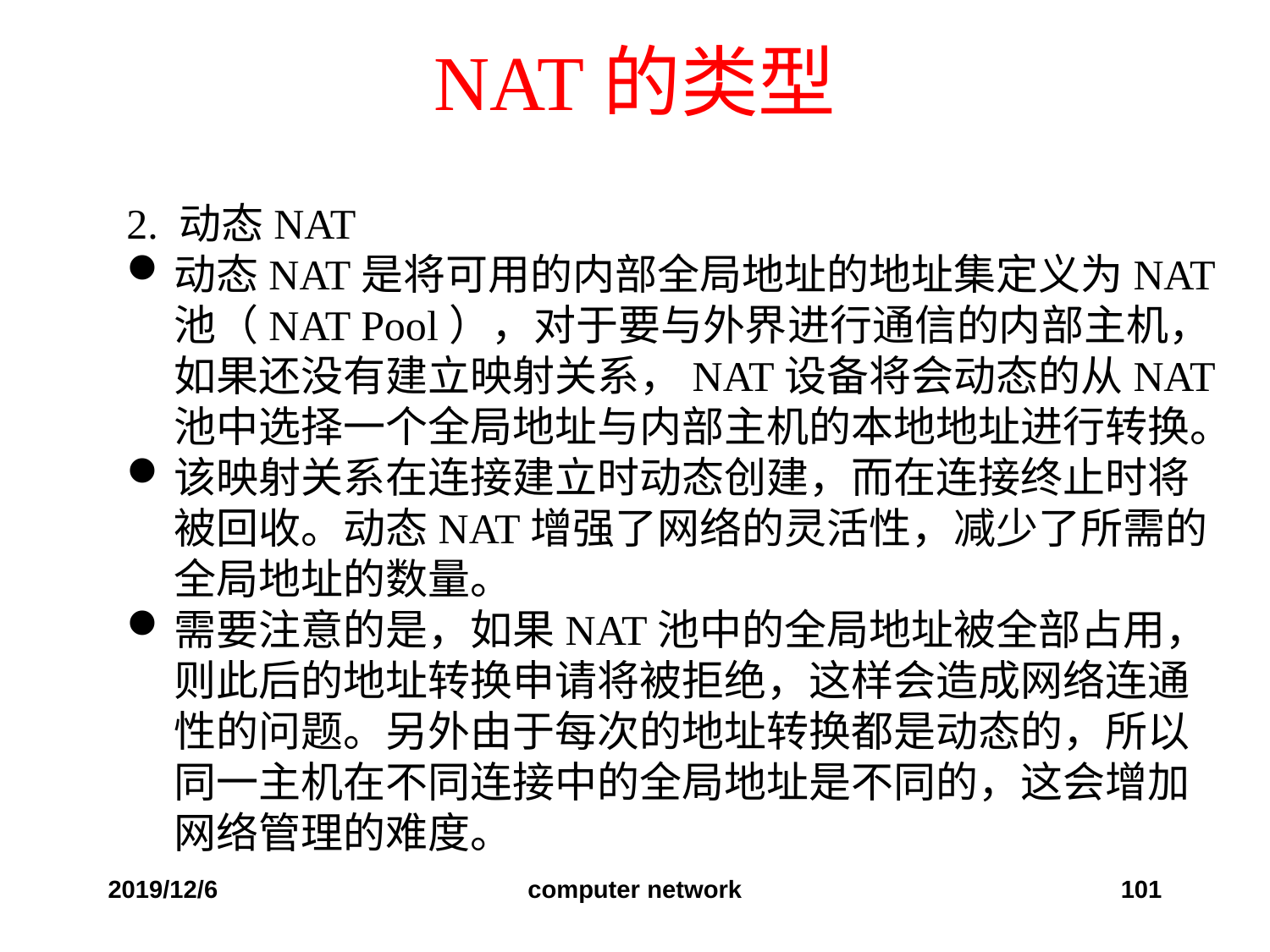

# NAT的类型
2. 动态NAT
动态NAT是将可用的内部全局地址的地址集定义为NAT池（NAT Pool），对于要与外界进行通信的内部主机，如果还没有建立映射关系，NAT设备将会动态的从NAT池中选择一个全局地址与内部主机的本地地址进行转换。
该映射关系在连接建立时动态创建，而在连接终止时将被回收。动态NAT增强了网络的灵活性，减少了所需的全局地址的数量。
需要注意的是，如果NAT池中的全局地址被全部占用，则此后的地址转换申请将被拒绝，这样会造成网络连通性的问题。另外由于每次的地址转换都是动态的，所以同一主机在不同连接中的全局地址是不同的，这会增加网络管理的难度。
2019/12/6
computer network
101